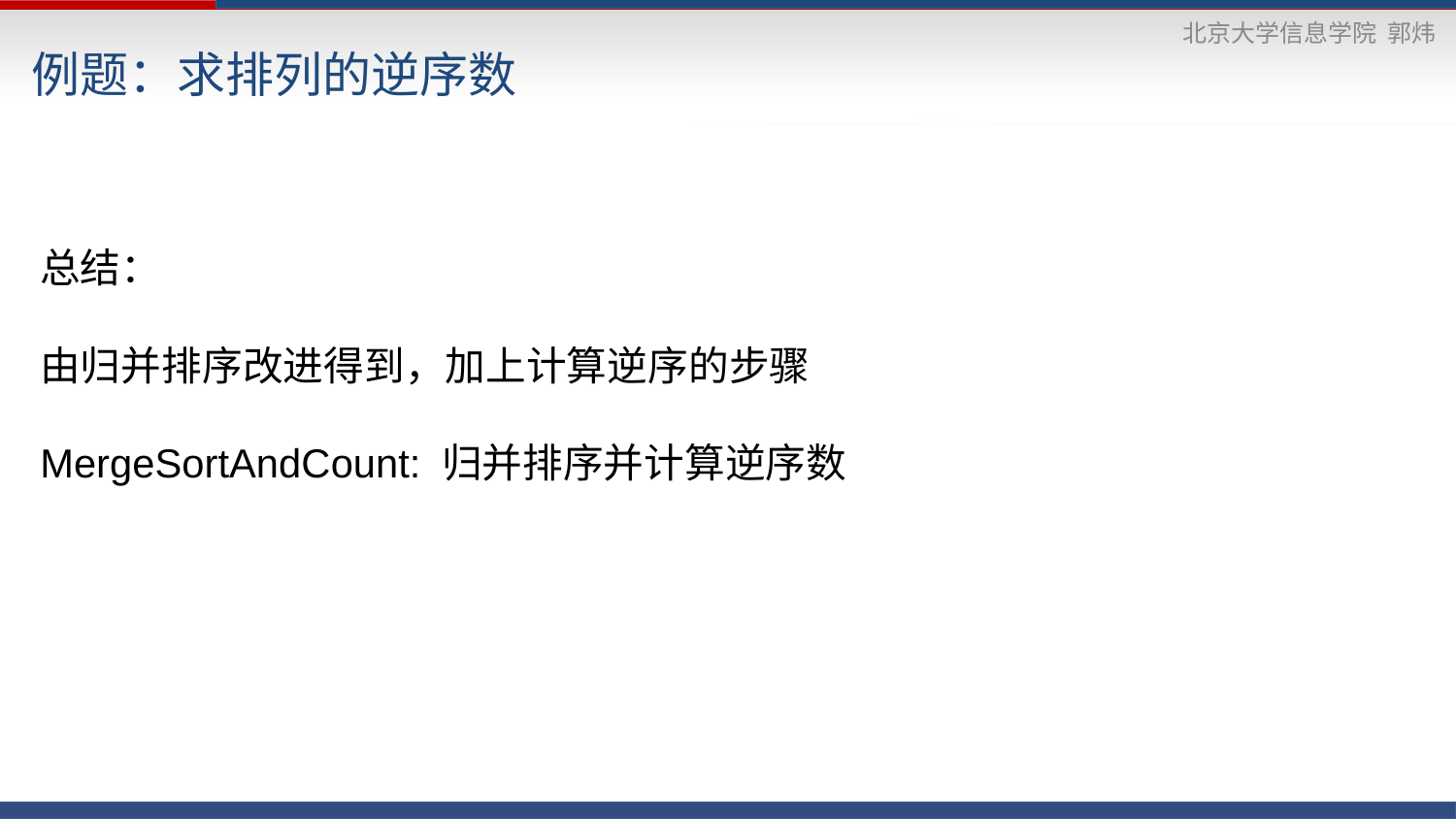

# 例题：求排列的逆序数

总结：

由归并排序改进得到，加上计算逆序的步骤

MergeSortAndCount: 归并排序并计算逆序数